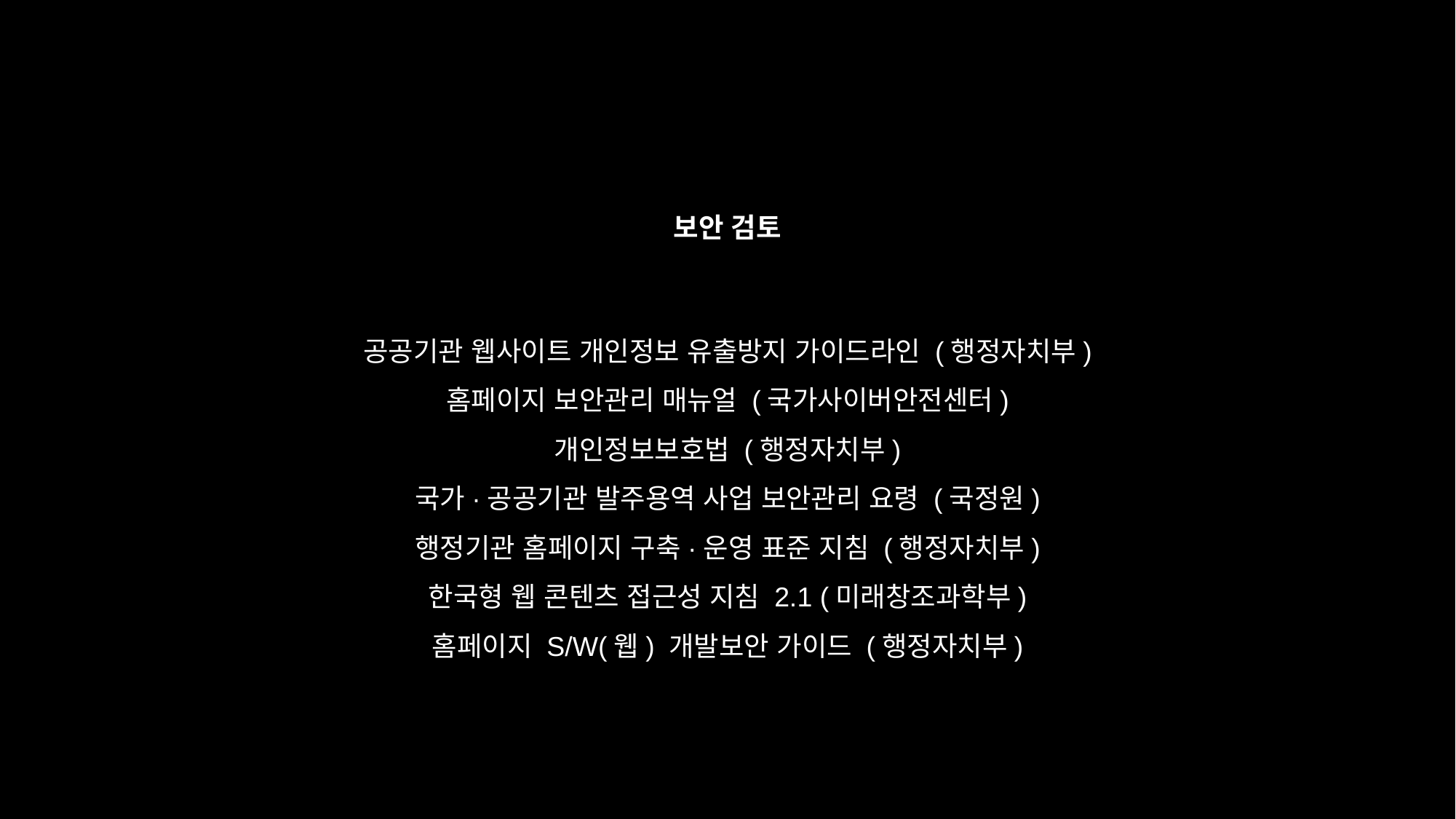

보안 검토
공공기관 웹사이트 개인정보 유출방지 가이드라인 (행정자치부)
홈페이지 보안관리 매뉴얼 (국가사이버안전센터)
개인정보보호법 (행정자치부)
국가·공공기관 발주용역 사업 보안관리 요령 (국정원)
행정기관 홈페이지 구축·운영 표준 지침 (행정자치부)
한국형 웹 콘텐츠 접근성 지침 2.1 (미래창조과학부)
홈페이지 S/W(웹) 개발보안 가이드 (행정자치부)